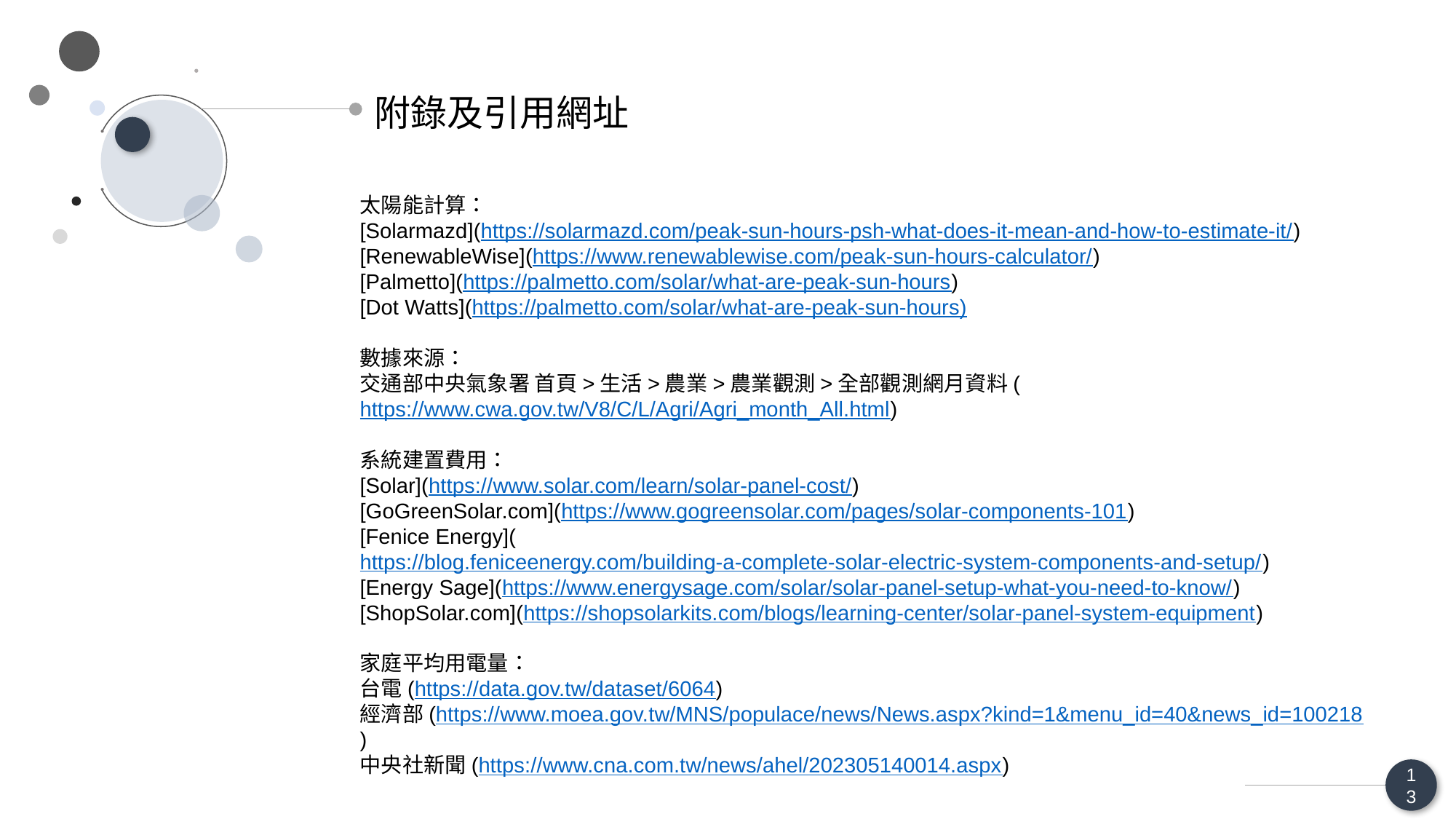

附錄及引用網址
太陽能計算：
[Solarmazd​](https://solarmazd.com/peak-sun-hours-psh-what-does-it-mean-and-how-to-estimate-it/)
[RenewableWise​](https://www.renewablewise.com/peak-sun-hours-calculator/)
[Palmetto​](https://palmetto.com/solar/what-are-peak-sun-hours)
[Dot Watts​](https://palmetto.com/solar/what-are-peak-sun-hours)

數據來源：
交通部中央氣象署 首頁>生活>農業>農業觀測>全部觀測網月資料(https://www.cwa.gov.tw/V8/C/L/Agri/Agri_month_All.html)

系統建置費用：
[Solar](https://www.solar.com/learn/solar-panel-cost/)
[GoGreenSolar.com](https://www.gogreensolar.com/pages/solar-components-101)
[Fenice Energy](https://blog.feniceenergy.com/building-a-complete-solar-electric-system-components-and-setup/)
[Energy Sage](https://www.energysage.com/solar/solar-panel-setup-what-you-need-to-know/)
[ShopSolar.com](https://shopsolarkits.com/blogs/learning-center/solar-panel-system-equipment)

家庭平均用電量：
台電(https://data.gov.tw/dataset/6064)
經濟部(https://www.moea.gov.tw/MNS/populace/news/News.aspx?kind=1&menu_id=40&news_id=100218)
中央社新聞(https://www.cna.com.tw/news/ahel/202305140014.aspx)

13